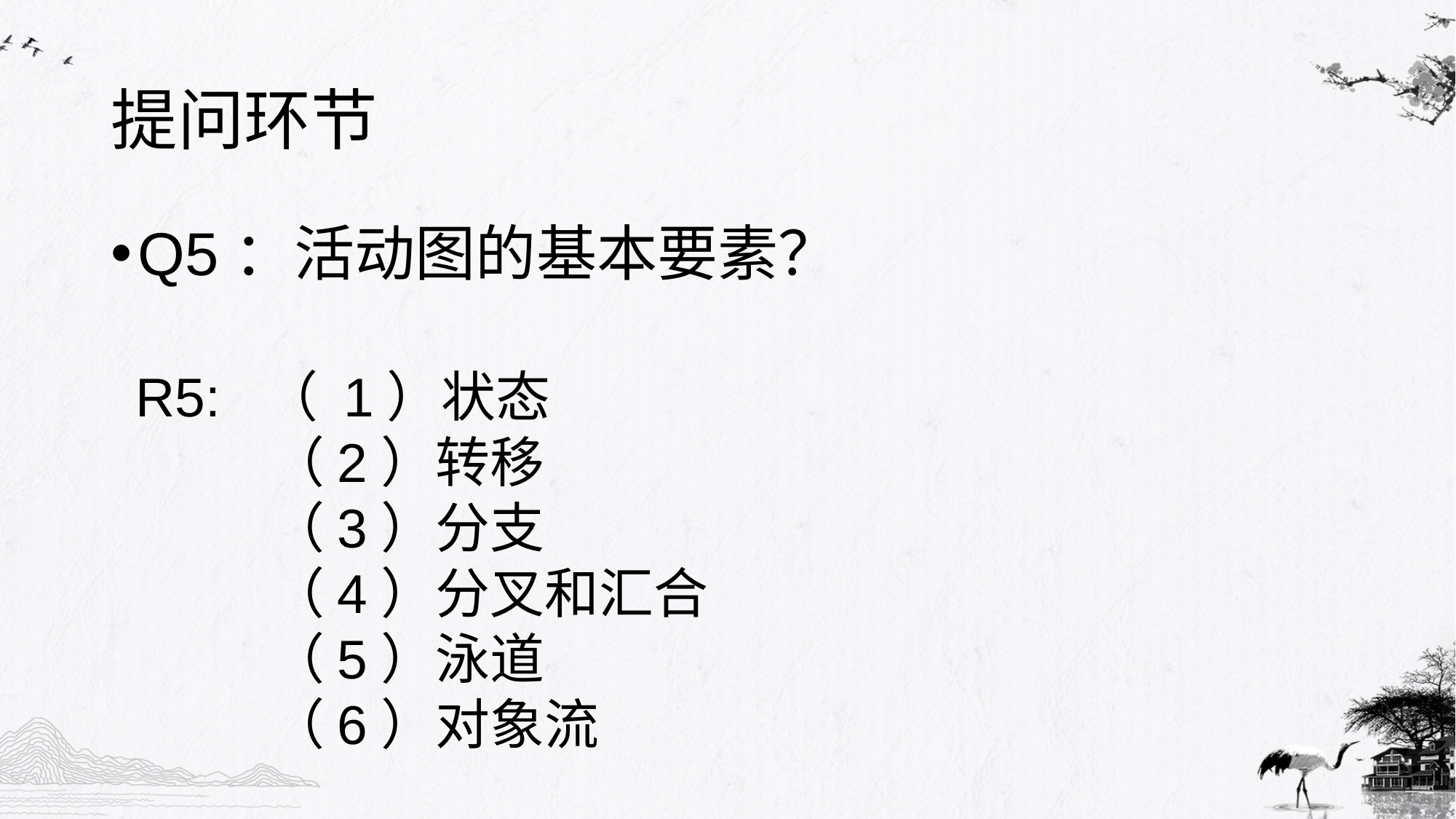

# 提问环节
Q5：活动图的基本要素？
R5:  （ 1）状态
	 （2）转移
	 （3）分支
	 （4）分叉和汇合
	 （5）泳道
	 （6）对象流